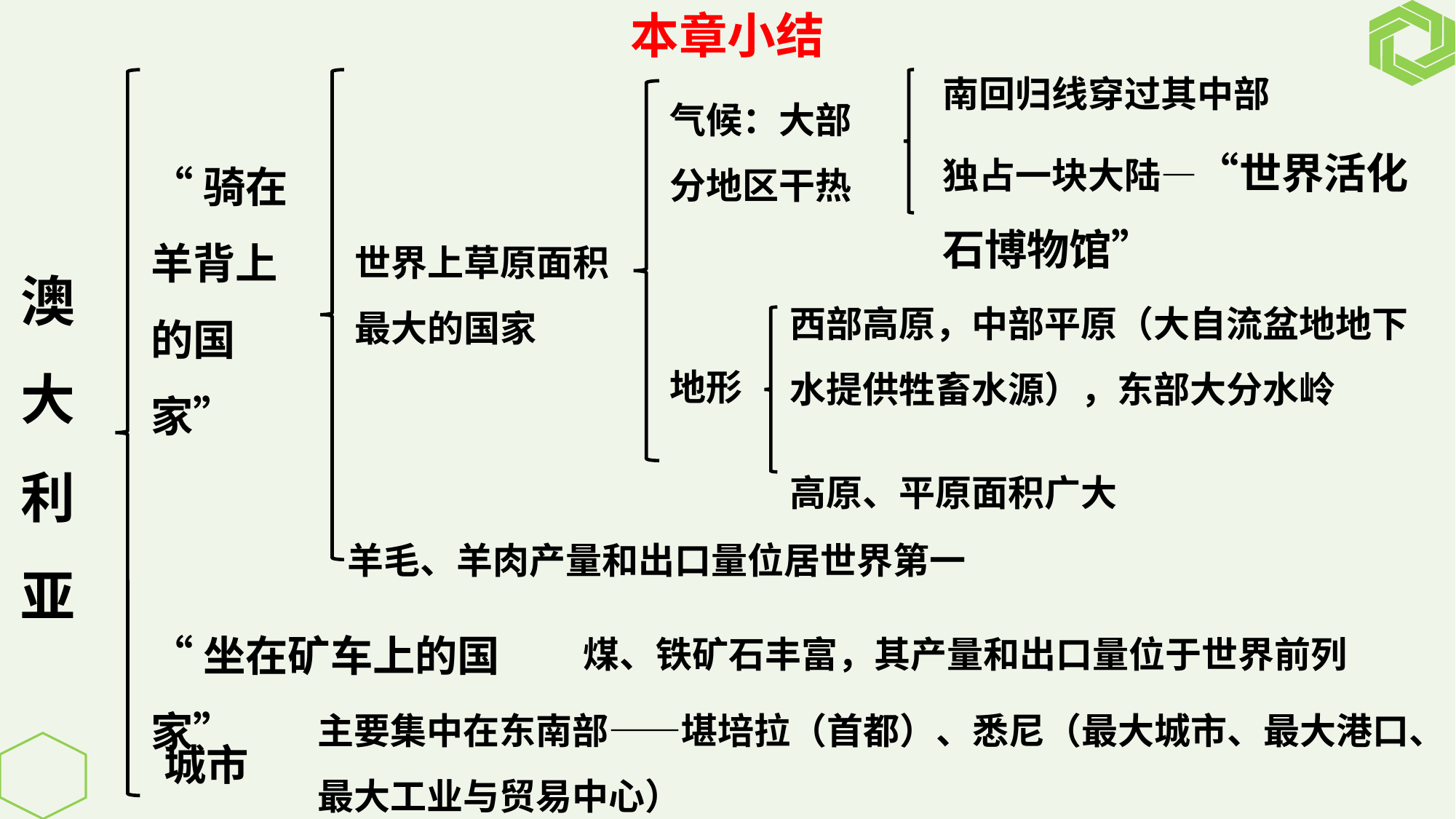

本章小结
南回归线穿过其中部

气候：大部分地区干热

独占一块大陆—“世界活化石博物馆”
“骑在羊背上的国家”
世界上草原面积最大的国家
澳大利亚
西部高原，中部平原（大自流盆地地下水提供牲畜水源），东部大分水岭

地形
高原、平原面积广大
羊毛、羊肉产量和出口量位居世界第一
“坐在矿车上的国家”
煤、铁矿石丰富，其产量和出口量位于世界前列
主要集中在东南部——堪培拉（首都）、悉尼（最大城市、最大港口、最大工业与贸易中心）
城市